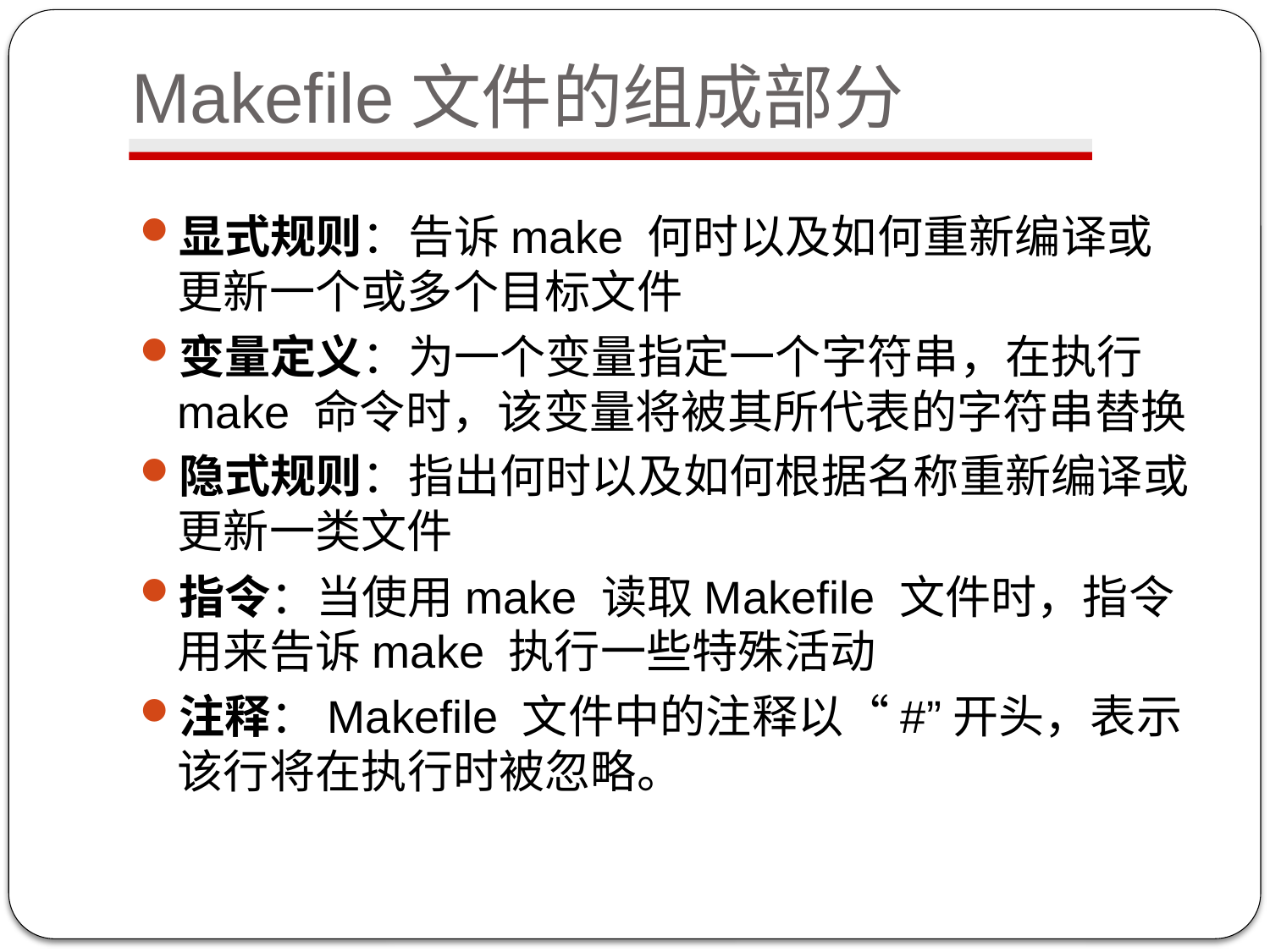

# Makefile文件的组成部分
显式规则：告诉make 何时以及如何重新编译或更新一个或多个目标文件
变量定义：为一个变量指定一个字符串，在执行make 命令时，该变量将被其所代表的字符串替换
隐式规则：指出何时以及如何根据名称重新编译或更新一类文件
指令：当使用make 读取Makefile 文件时，指令用来告诉make 执行一些特殊活动
注释：Makefile 文件中的注释以“#”开头，表示该行将在执行时被忽略。